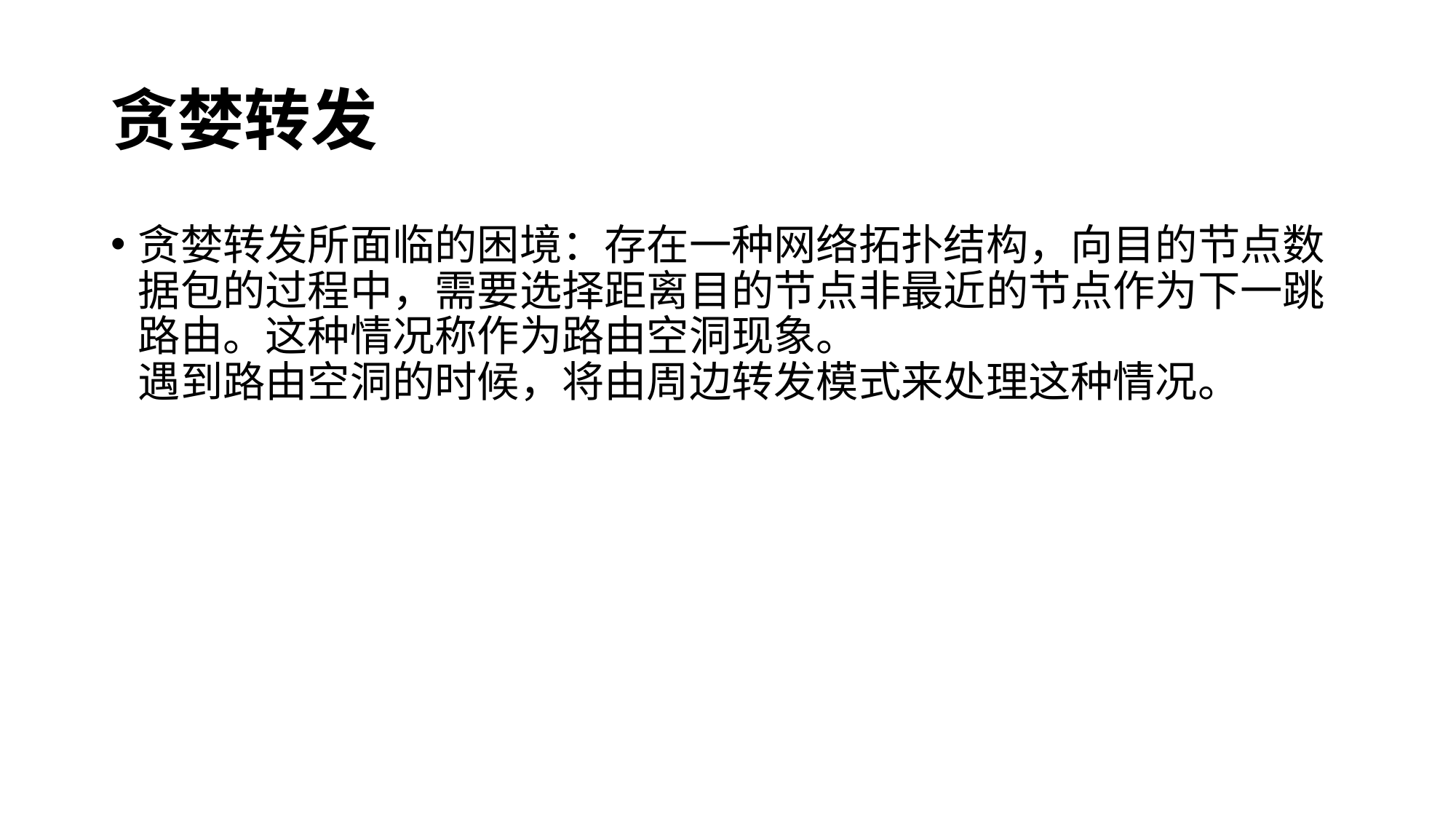

# 贪婪转发
贪婪转发所面临的困境：存在一种网络拓扑结构，向目的节点数据包的过程中，需要选择距离目的节点非最近的节点作为下一跳路由。这种情况称作为路由空洞现象。
遇到路由空洞的时候，将由周边转发模式来处理这种情况。